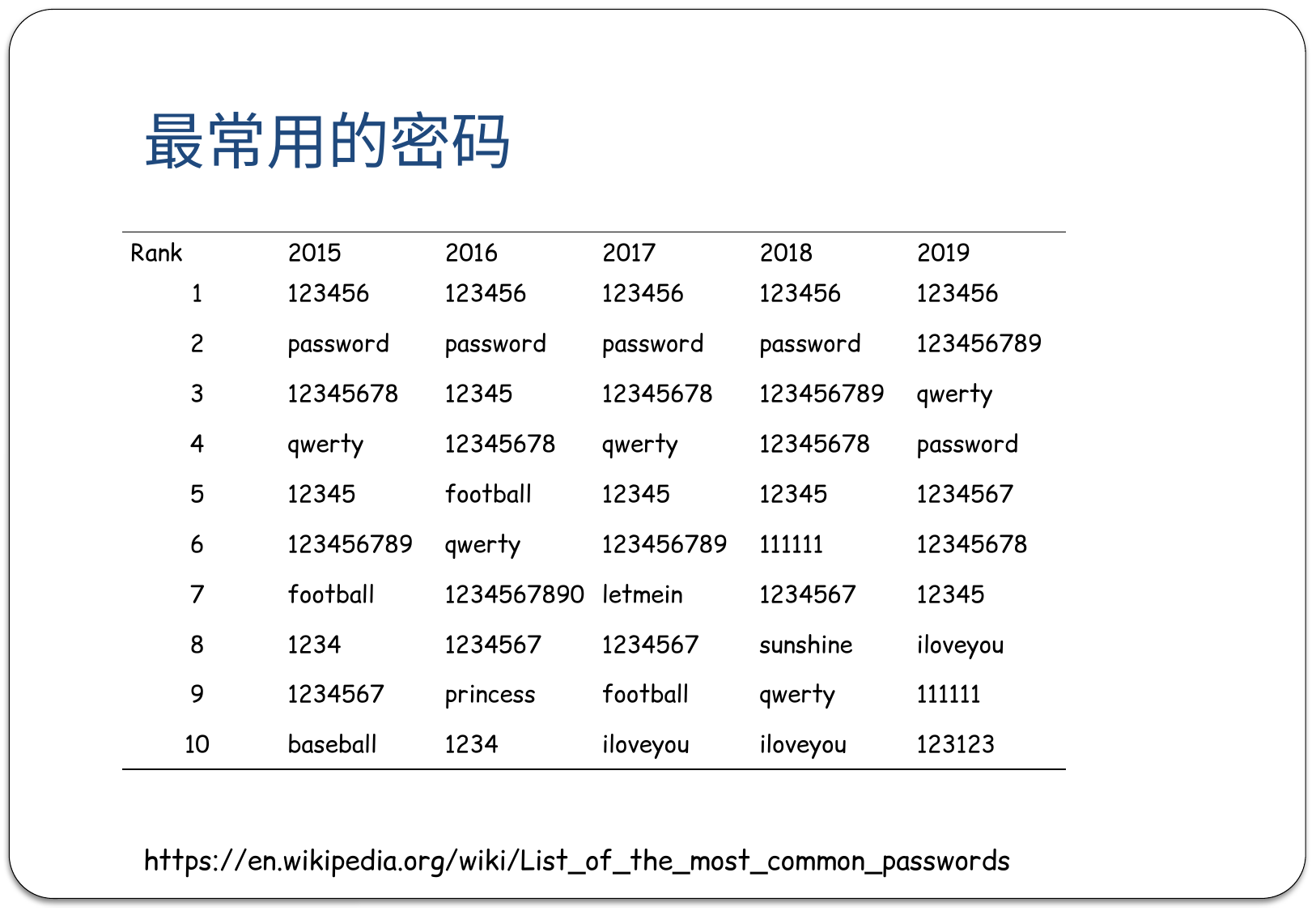

# 最常用的密码
| Rank | 2015 | 2016 | 2017 | 2018 | 2019 |
| --- | --- | --- | --- | --- | --- |
| 1 | 123456 | 123456 | 123456 | 123456 | 123456 |
| 2 | password | password | password | password | 123456789 |
| 3 | 12345678 | 12345 | 12345678 | 123456789 | qwerty |
| 4 | qwerty | 12345678 | qwerty | 12345678 | password |
| 5 | 12345 | football | 12345 | 12345 | 1234567 |
| 6 | 123456789 | qwerty | 123456789 | 111111 | 12345678 |
| 7 | football | 1234567890 | letmein | 1234567 | 12345 |
| 8 | 1234 | 1234567 | 1234567 | sunshine | iloveyou |
| 9 | 1234567 | princess | football | qwerty | 111111 |
| 10 | baseball | 1234 | iloveyou | iloveyou | 123123 |

https://en.wikipedia.org/wiki/List_of_the_most_common_passwords